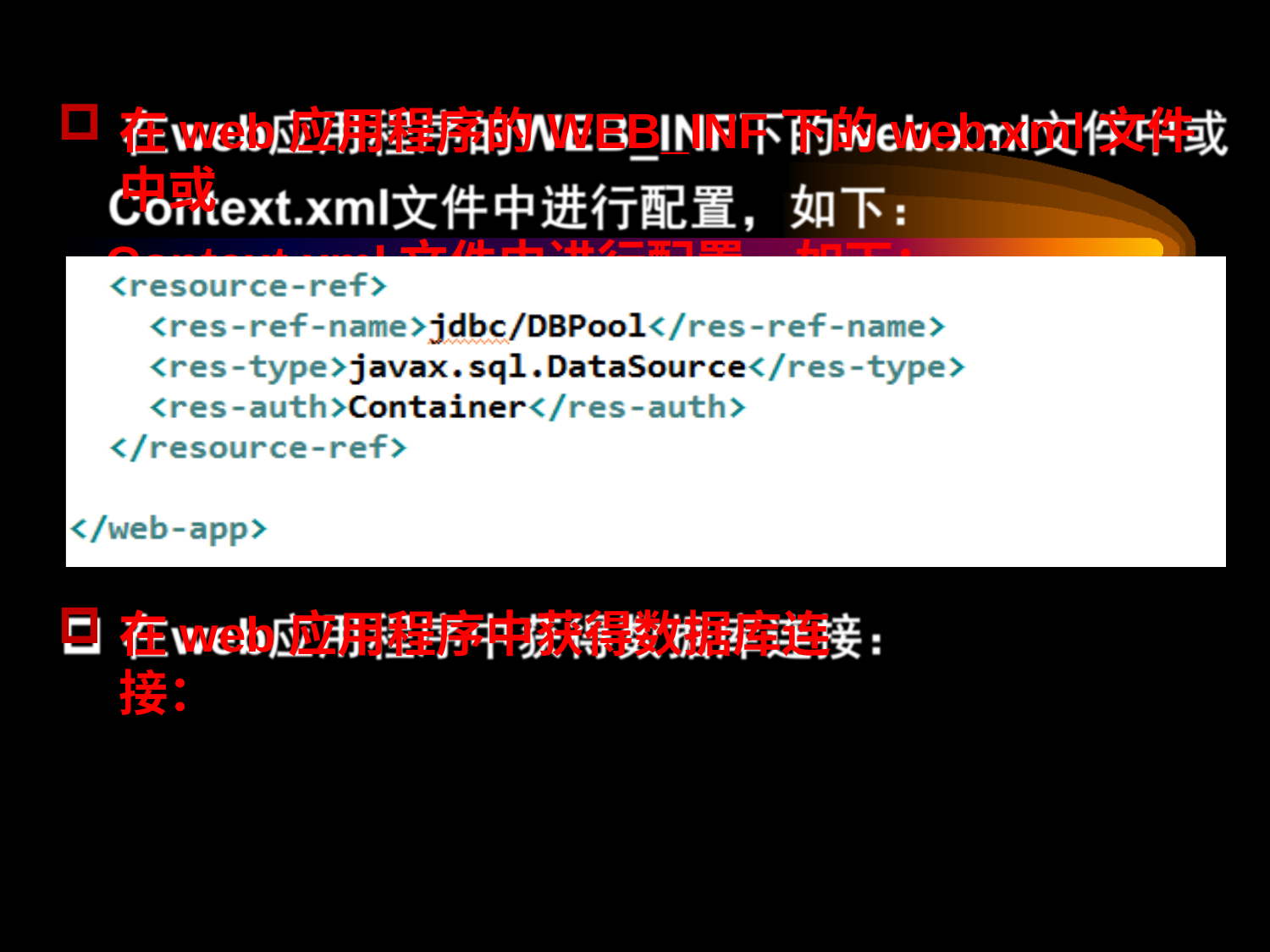

在web应用程序的WEB_INF下的web.xml文件中或
Context.xml文件中进行配置，如下：

在web应用程序中获得数据库连接：